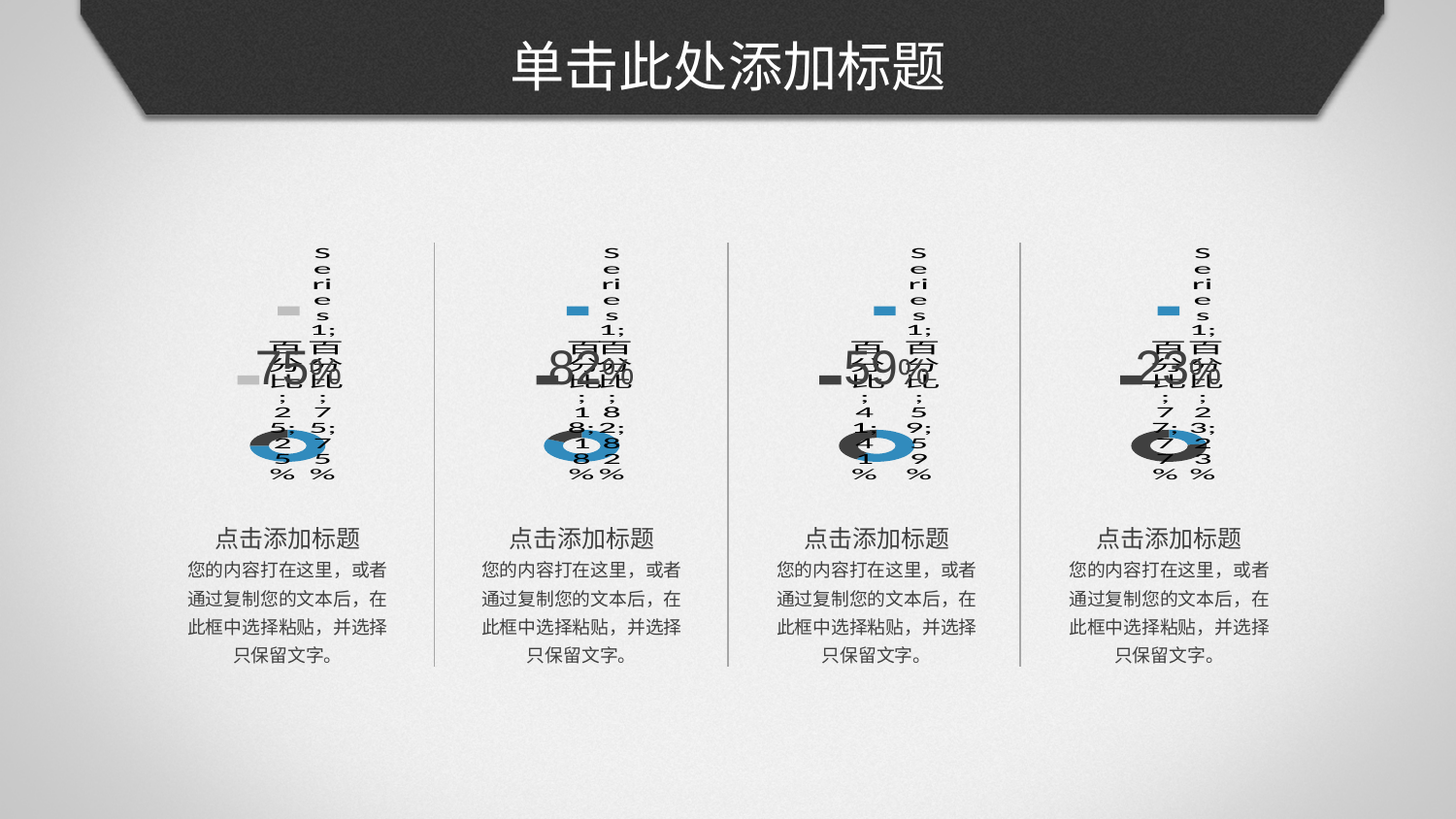

# 单击此处添加标题

### Chart

| Category | 百分比 |
|---|---|

### Chart

| Category | 百分比 |
|---|---|

### Chart

| Category | 百分比 |
|---|---|

### Chart

| Category | 百分比 |
|---|---|
75%
82%
59%
23%
点击添加标题
点击添加标题
点击添加标题
点击添加标题
您的内容打在这里，或者通过复制您的文本后，在此框中选择粘贴，并选择只保留文字。
您的内容打在这里，或者通过复制您的文本后，在此框中选择粘贴，并选择只保留文字。
您的内容打在这里，或者通过复制您的文本后，在此框中选择粘贴，并选择只保留文字。
您的内容打在这里，或者通过复制您的文本后，在此框中选择粘贴，并选择只保留文字。